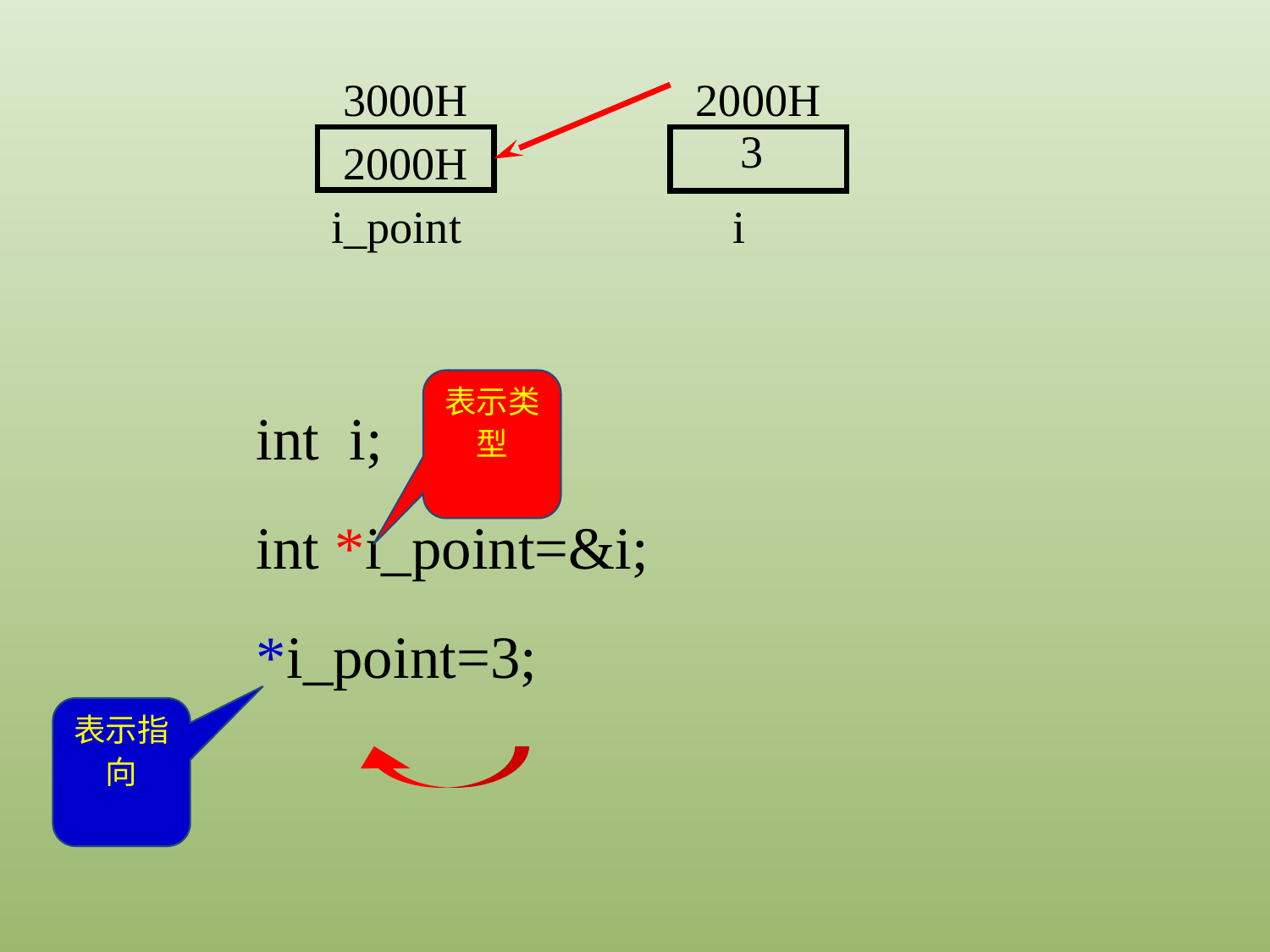

3000H
2000H

2000H

 i_point
3
i
表示类型
int  i;
int *i_point=&i;
*i_point=3;
表示指向

418